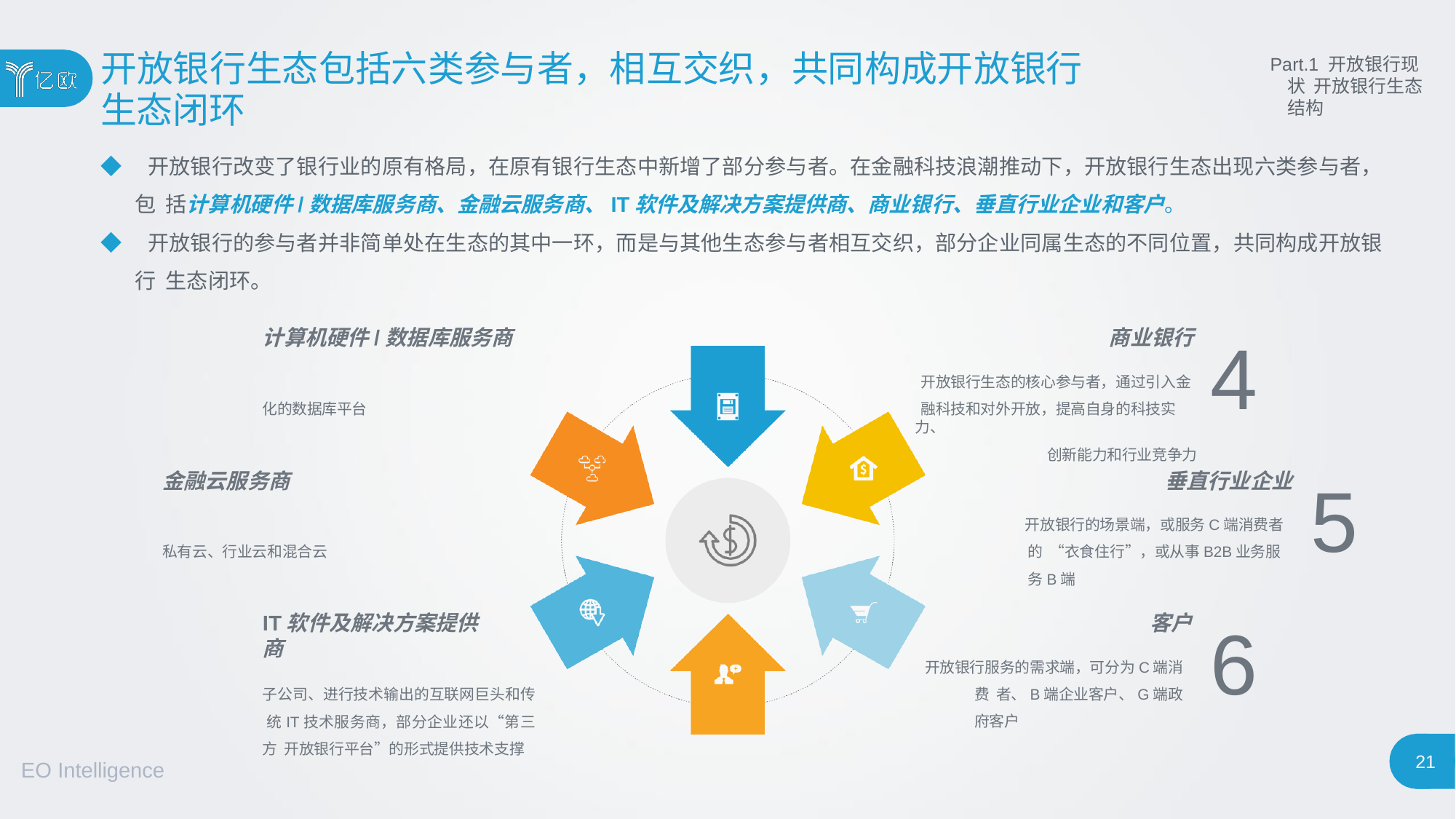

# 开放银行生态包括六类参与者，相互交织，共同构成开放银行
Part.1 开放银行现状  开放银行生态结构

生态闭环
◆ 开放银行改变了银行业的原有格局，在原有银行生态中新增了部分参与者。在金融科技浪潮推动下，开放银行生态出现六类参与者，包  括计算机硬件/数据库服务商、金融云服务商、IT软件及解决方案提供商、商业银行、垂直行业企业和客户。
◆ 开放银行的参与者并非简单处在生态的其中一环，而是与其他生态参与者相互交织，部分企业同属生态的不同位置，共同构成开放银行  生态闭环。
4
计算机硬件/数据库服务商	商业银行

开放银行生态的核心参与者，通过引入金
融科技和对外开放，提高自身的科技实力、
创新能力和行业竞争力
化的数据库平台
5
金融云服务商
垂直行业企业
开放银行的场景端，或服务C端消费者的  “衣食住行”，或从事B2B业务服务B端
私有云、行业云和混合云
6
IT软件及解决方案提供商
客户
开放银行服务的需求端，可分为C端消费  者、B端企业客户、G端政府客户
子公司、进行技术输出的互联网巨头和传  统IT技术服务商，部分企业还以“第三方  开放银行平台”的形式提供技术支撑
21
EO Intelligence